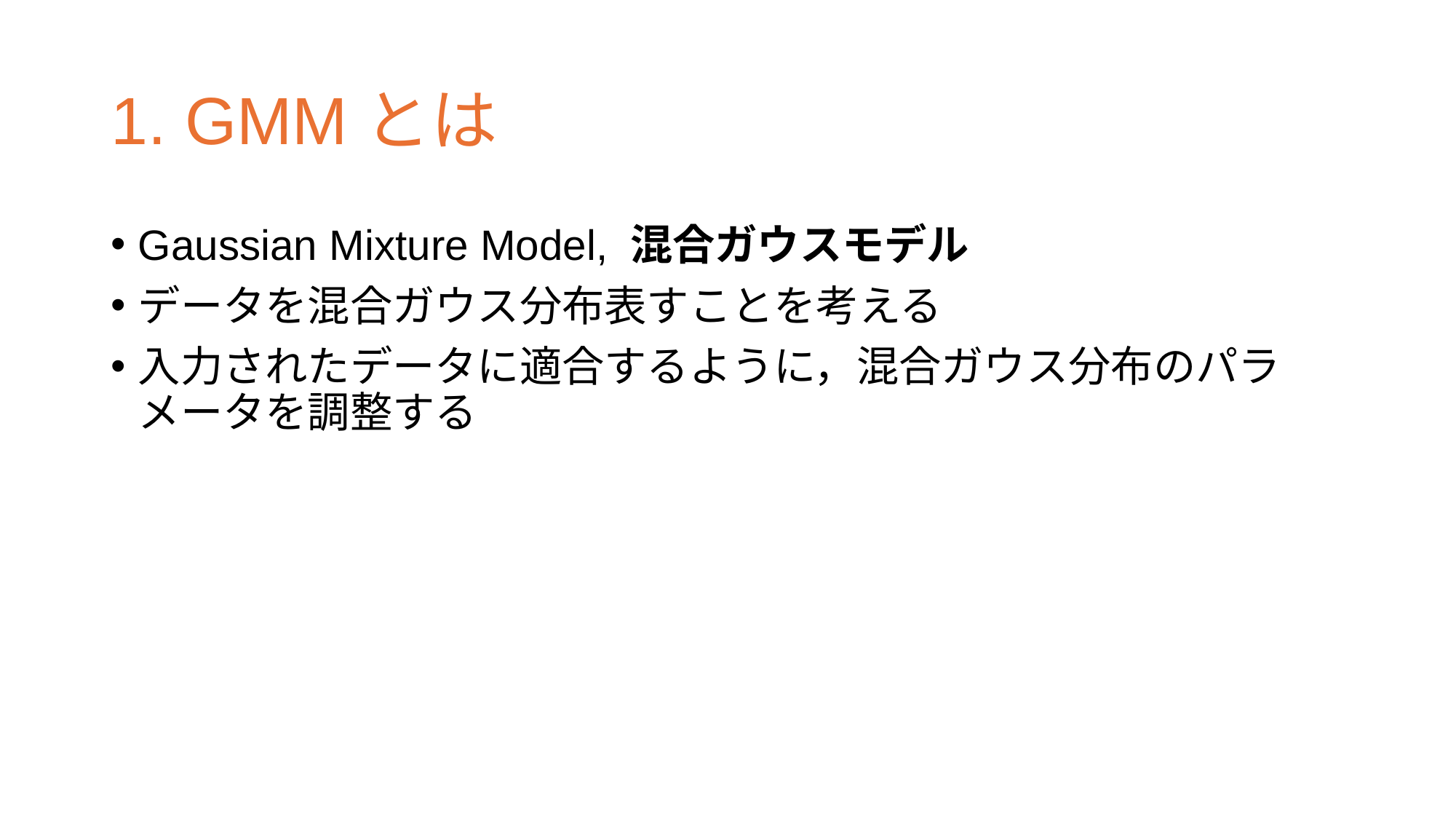

# 1. GMMとは
Gaussian Mixture Model, 混合ガウスモデル
データを混合ガウス分布表すことを考える
入力されたデータに適合するように，混合ガウス分布のパラメータを調整する